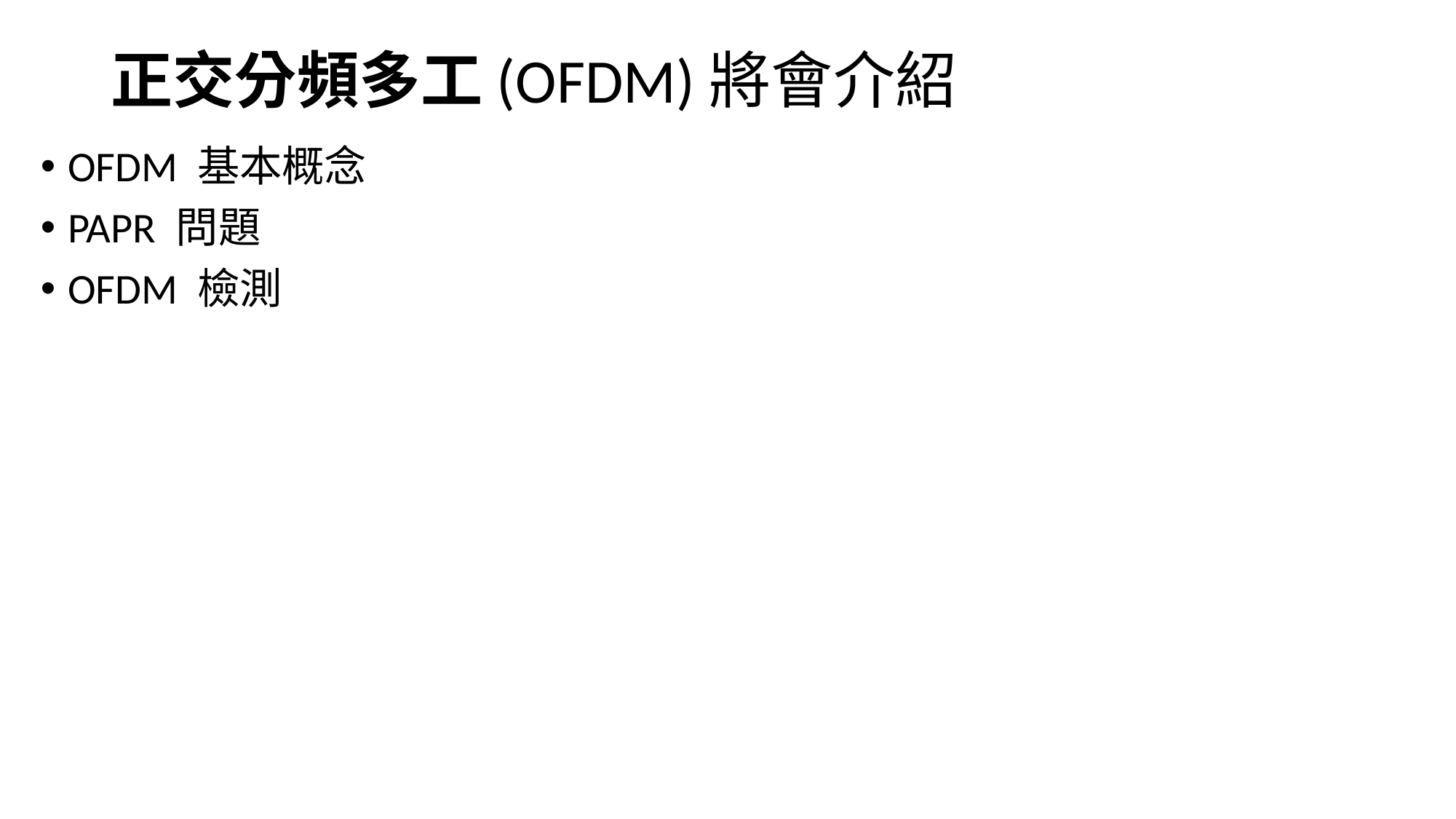

# 正交分頻多工(OFDM)將會介紹
OFDM 基本概念
PAPR 問題
OFDM 檢測